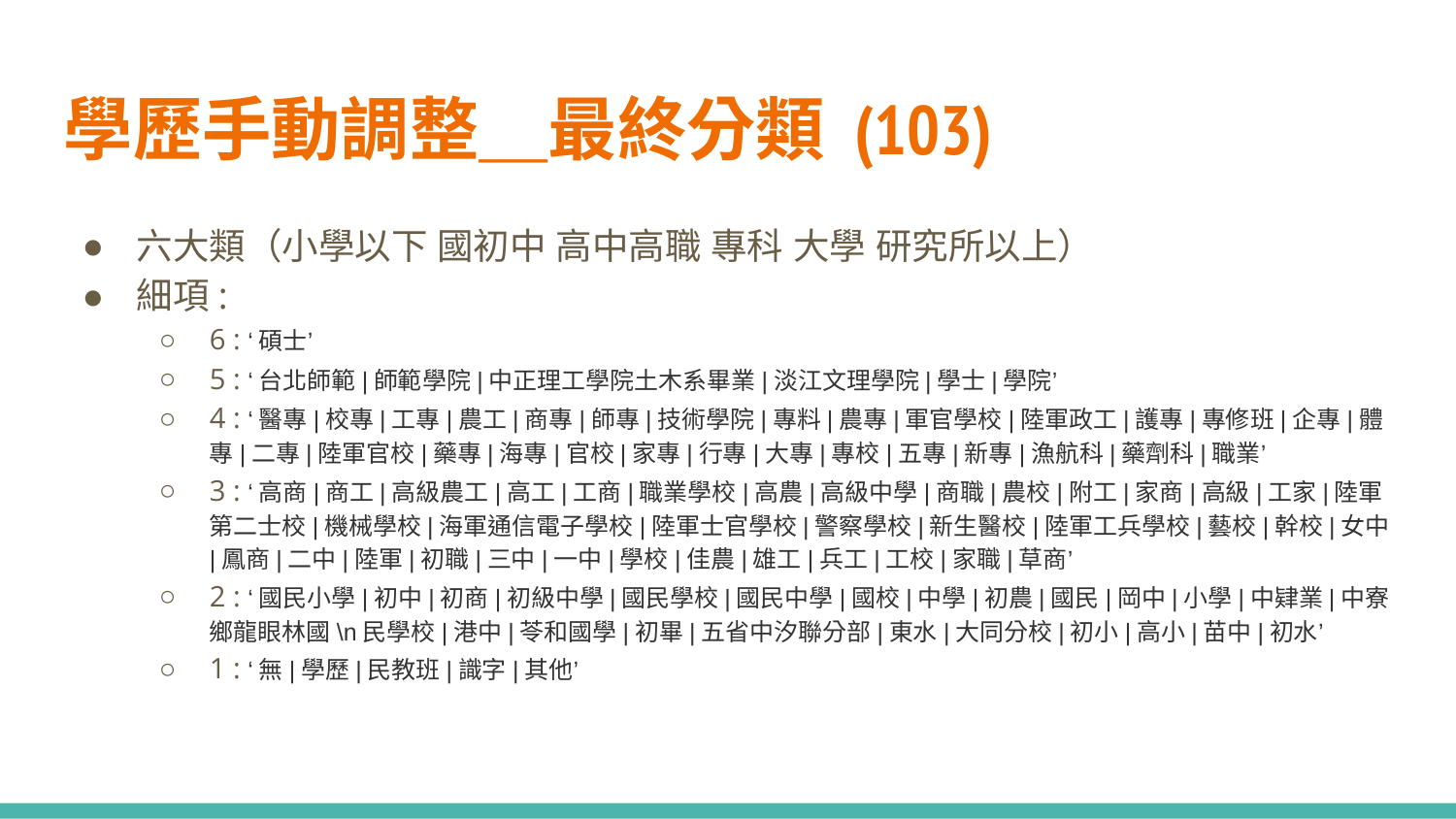

學歷手動調整＿最終分類 (103)
六大類（小學以下 國初中 高中高職 專科 大學 研究所以上）
細項:
6 : ‘碩士’
5 : ‘台北師範|師範學院|中正理工學院土木系畢業|淡江文理學院|學士|學院’
4 : ‘醫專|校專|工專|農工|商專|師專|技術學院|專料|農專|軍官學校|陸軍政工|護專|專修班|企專|體專|二專|陸軍官校|藥專|海專|官校|家專|行專|大專|專校|五專|新專|漁航科|藥劑科|職業’
3 : ‘高商|商工|高級農工|高工|工商|職業學校|高農|高級中學|商職|農校|附工|家商|高級|工家|陸軍第二士校|機械學校|海軍通信電子學校|陸軍士官學校|警察學校|新生醫校|陸軍工兵學校|藝校|幹校|女中|鳳商|二中|陸軍|初職|三中|一中|學校|佳農|雄工|兵工|工校|家職|草商’
2 : ‘國民小學|初中|初商|初級中學|國民學校|國民中學|國校|中學|初農|國民|岡中|小學|中肄業|中寮鄉龍眼林國\n民學校|港中|苓和國學|初畢|五省中汐聯分部|東水|大同分校|初小|高小|苗中|初水’
1 : ‘無|學歷|民教班|識字|其他’